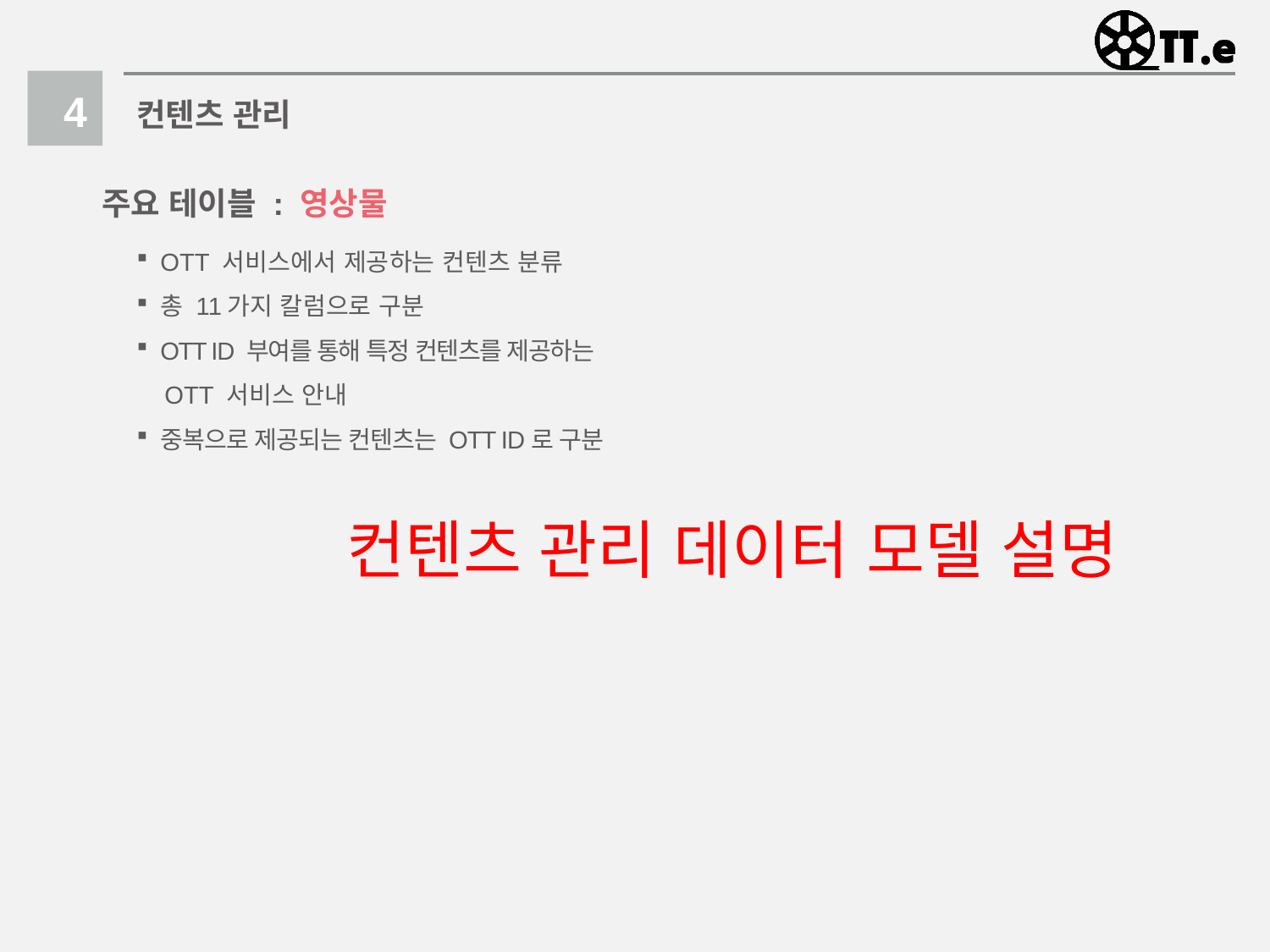

4
컨텐츠 관리

주요 테이블 : 영상물
OTT 서비스에서 제공하는 컨텐츠 분류
총 11가지 칼럼으로 구분
OTT ID 부여를 통해 특정 컨텐츠를 제공하는
    OTT 서비스 안내
중복으로 제공되는 컨텐츠는 OTT ID로 구분
컨텐츠 관리 데이터 모델 설명